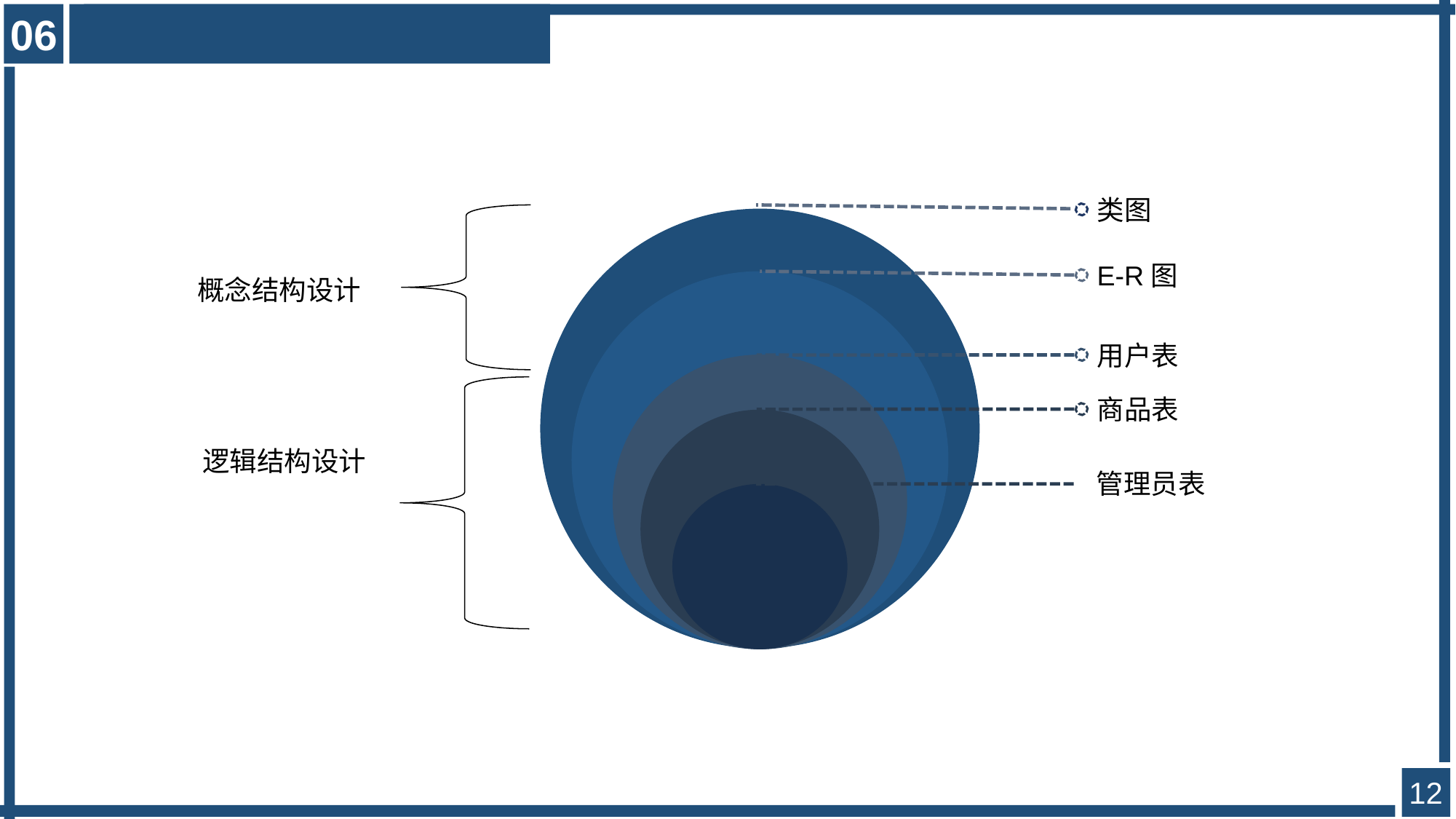

06

类图

E-R图

概念结构设计

用户表

商品表

逻辑结构设计
管理员表

12